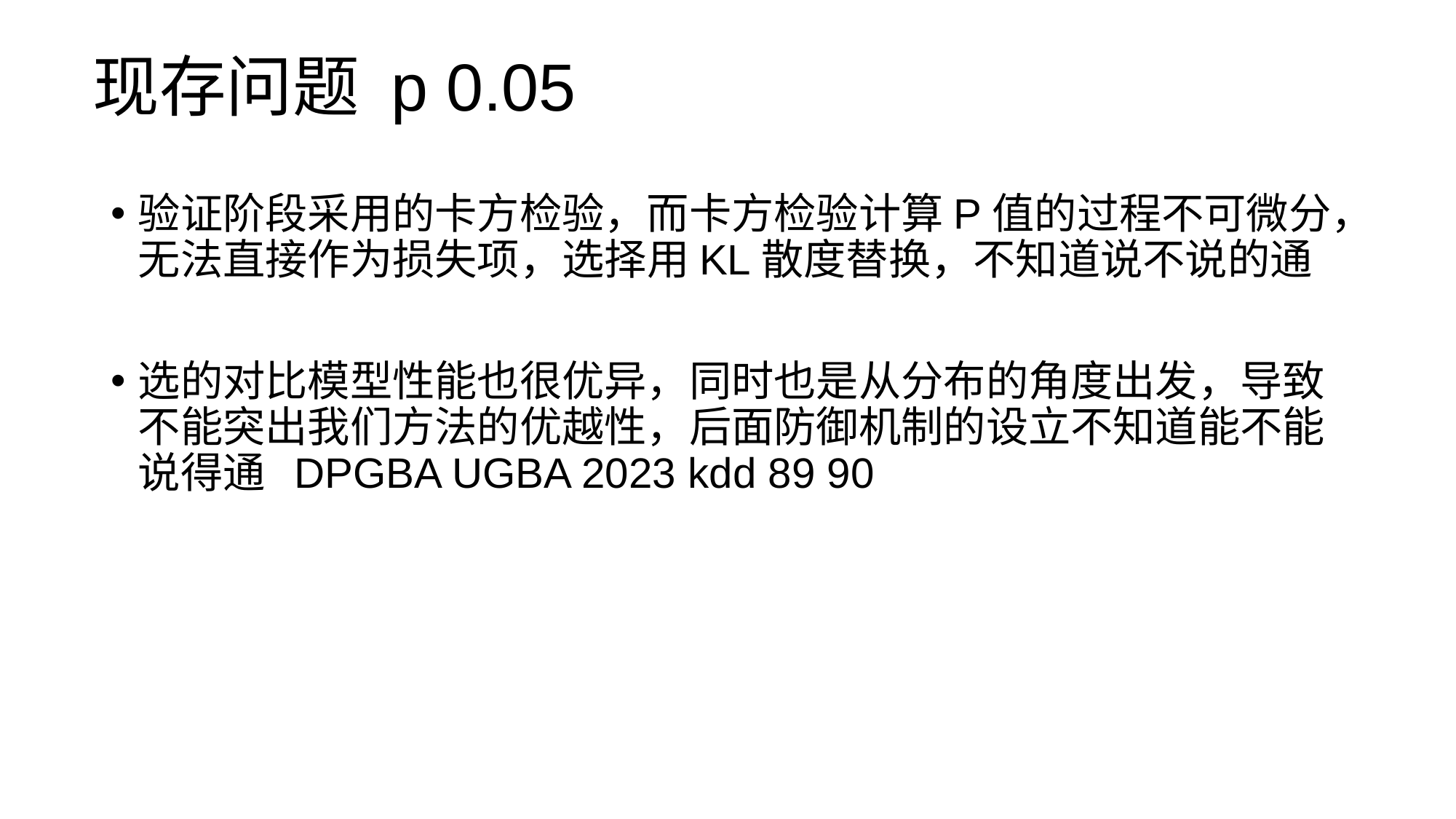

# 现存问题 p 0.05
验证阶段采用的卡方检验，而卡方检验计算P值的过程不可微分，无法直接作为损失项，选择用KL散度替换，不知道说不说的通

选的对比模型性能也很优异，同时也是从分布的角度出发，导致不能突出我们方法的优越性，后面防御机制的设立不知道能不能说得通  DPGBA UGBA 2023 kdd 89 90